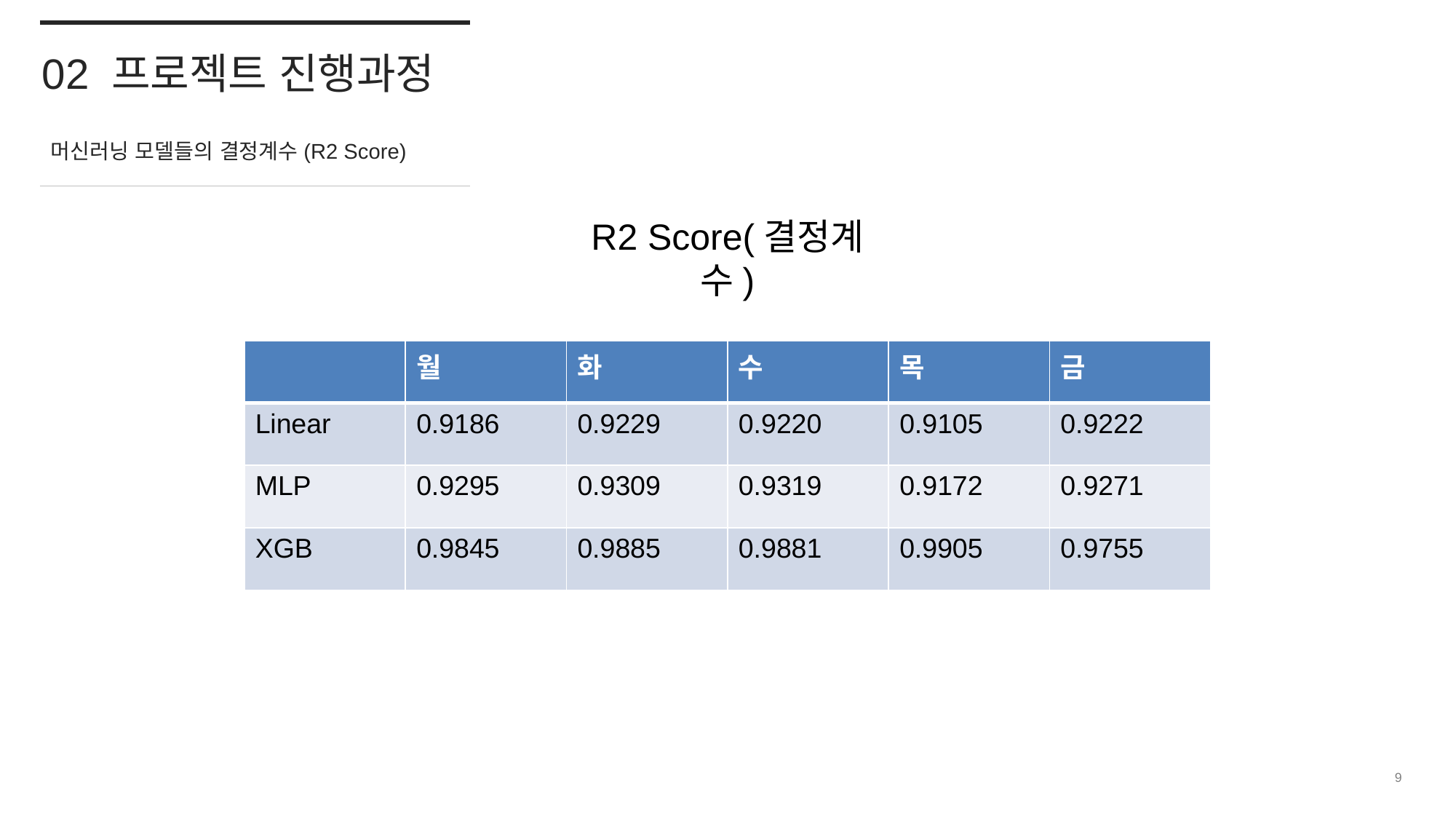

02 프로젝트 진행과정
머신러닝 모델들의 결정계수(R2 Score)
R2 Score(결정계수)
|  | 월 | 화 | 수 | 목 | 금 |
| --- | --- | --- | --- | --- | --- |
| Linear | 0.9186 | 0.9229 | 0.9220 | 0.9105 | 0.9222 |
| MLP | 0.9295 | 0.9309 | 0.9319 | 0.9172 | 0.9271 |
| XGB | 0.9845 | 0.9885 | 0.9881 | 0.9905 | 0.9755 |